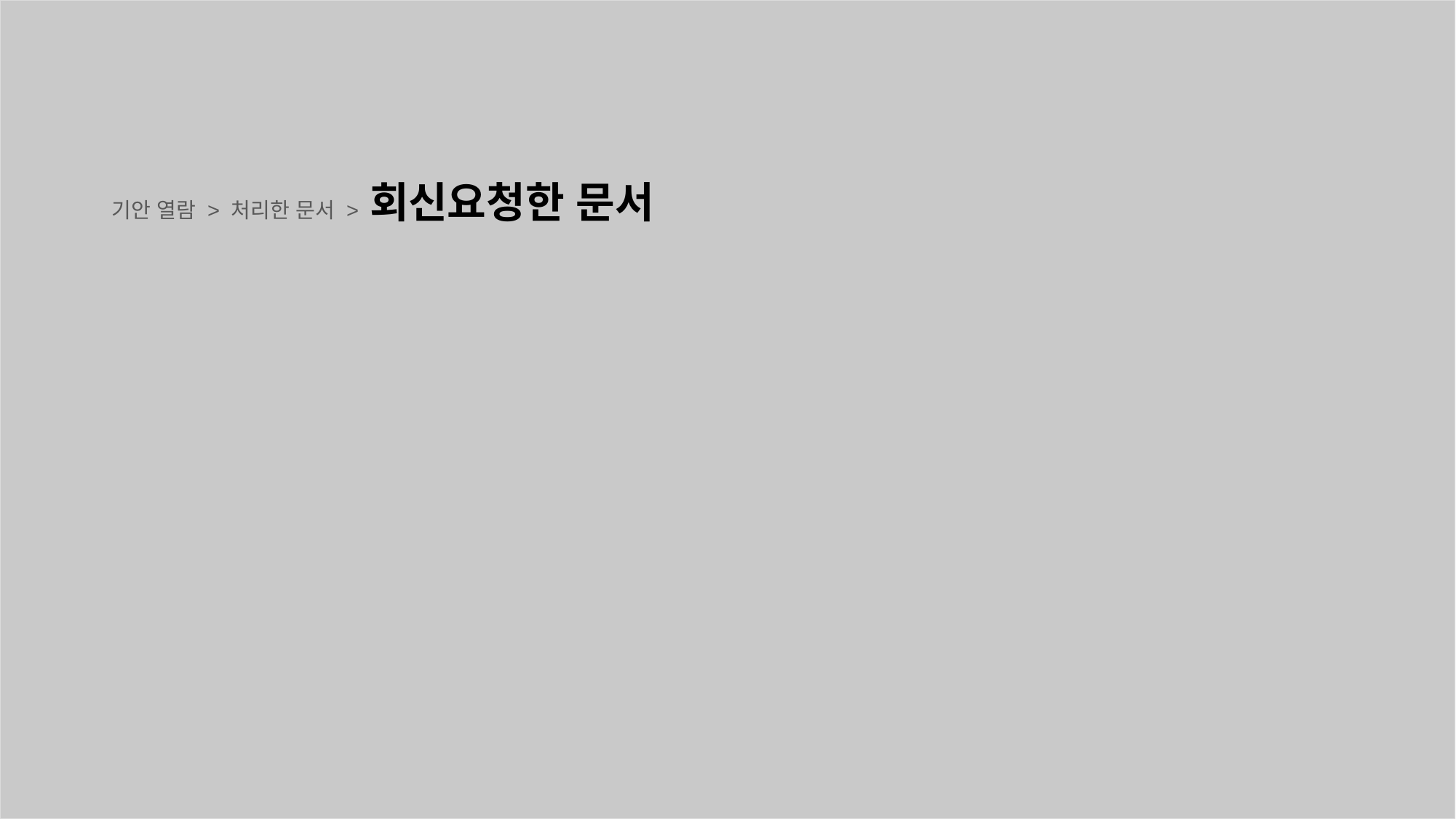

기안 열람 > 처리한 문서 > 회신요청한 문서